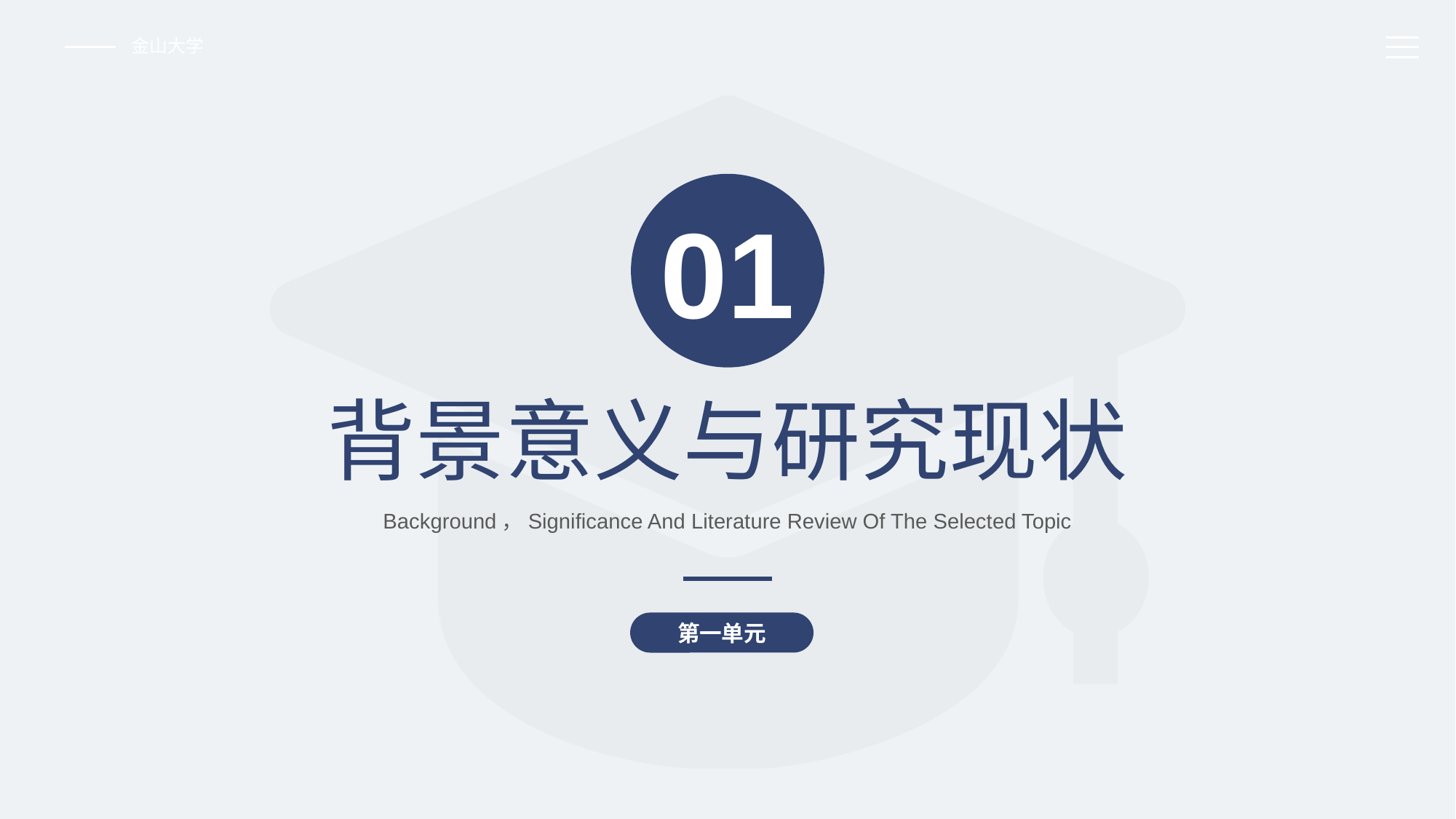

金山大学

01
背景意义与研究现状
Background，Significance And Literature Review Of The Selected Topic
第一单元